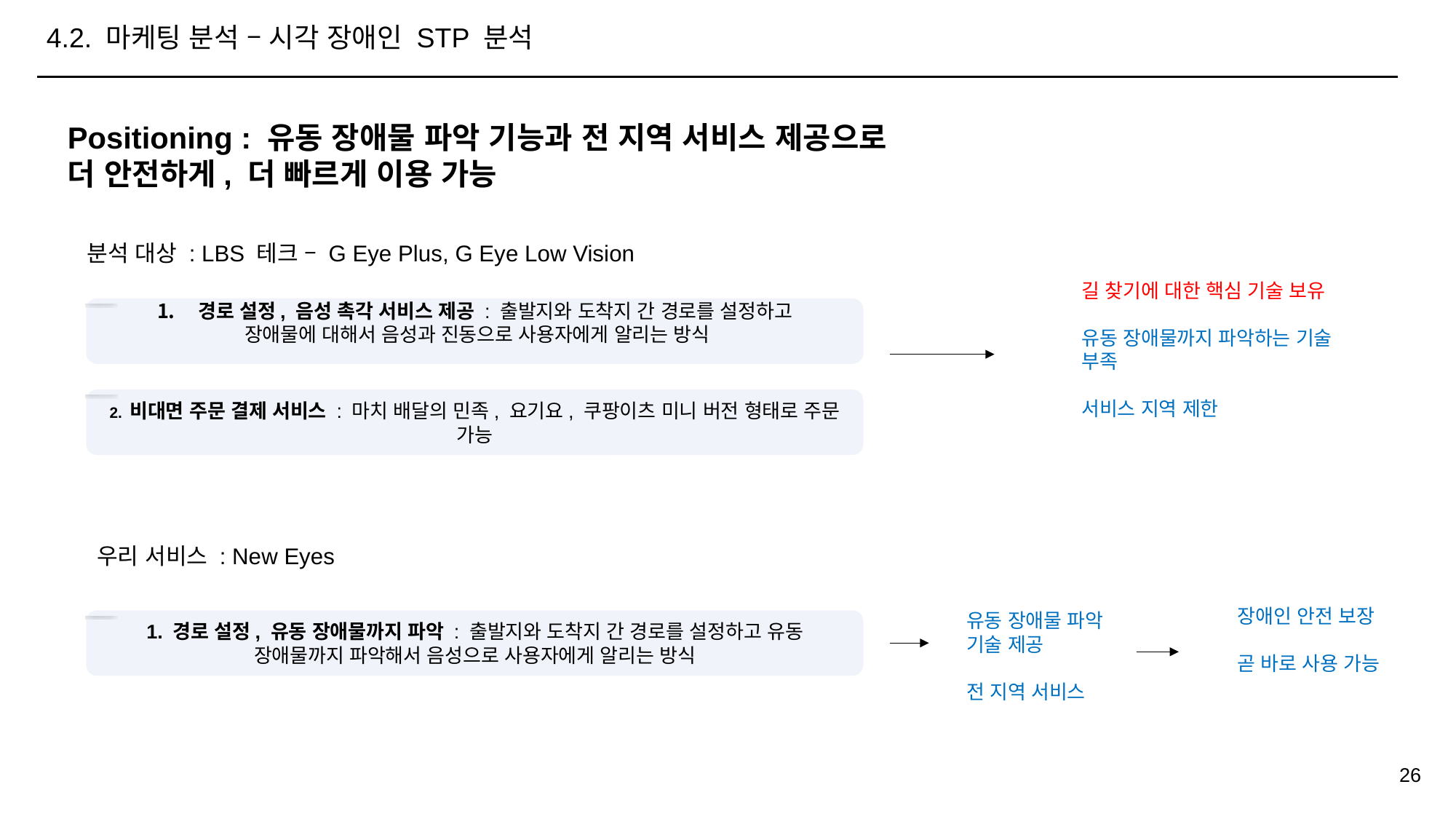

4.2. 마케팅 분석 – 시각 장애인 STP 분석

Positioning : 유동 장애물 파악 기능과 전 지역 서비스 제공으로
더 안전하게, 더 빠르게 이용 가능

분석 대상 : LBS 테크 – G Eye Plus, G Eye Low Vision
길 찾기에 대한 핵심 기술 보유

유동 장애물까지 파악하는 기술 부족

서비스 지역 제한
경로 설정, 음성 촉각 서비스 제공 : 출발지와 도착지 간 경로를 설정하고
 장애물에 대해서 음성과 진동으로 사용자에게 알리는 방식

2. 비대면 주문 결제 서비스 : 마치 배달의 민족, 요기요, 쿠팡이츠 미니 버전 형태로 주문 가능
우리 서비스 : New Eyes
장애인 안전 보장

곧 바로 사용 가능
유동 장애물 파악 기술 제공

전 지역 서비스
1. 경로 설정, 유동 장애물까지 파악 : 출발지와 도착지 간 경로를 설정하고 유동 장애물까지 파악해서 음성으로 사용자에게 알리는 방식
26